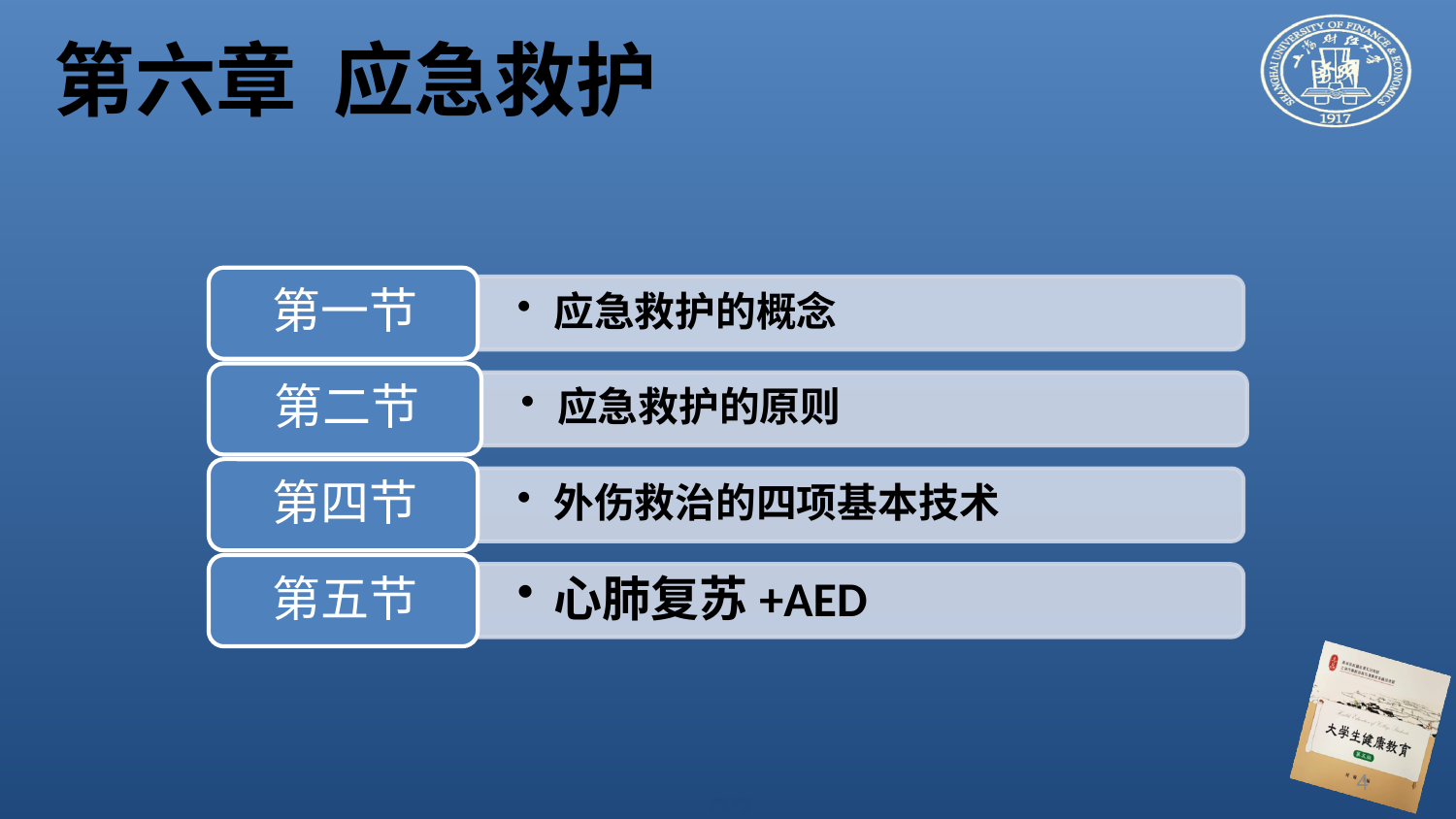

第六章  应急救护
应急救护的概念
第一节
应急救护的原则
第二节
外伤救治的四项基本技术
第四节
心肺复苏+AED
第五节

4
02